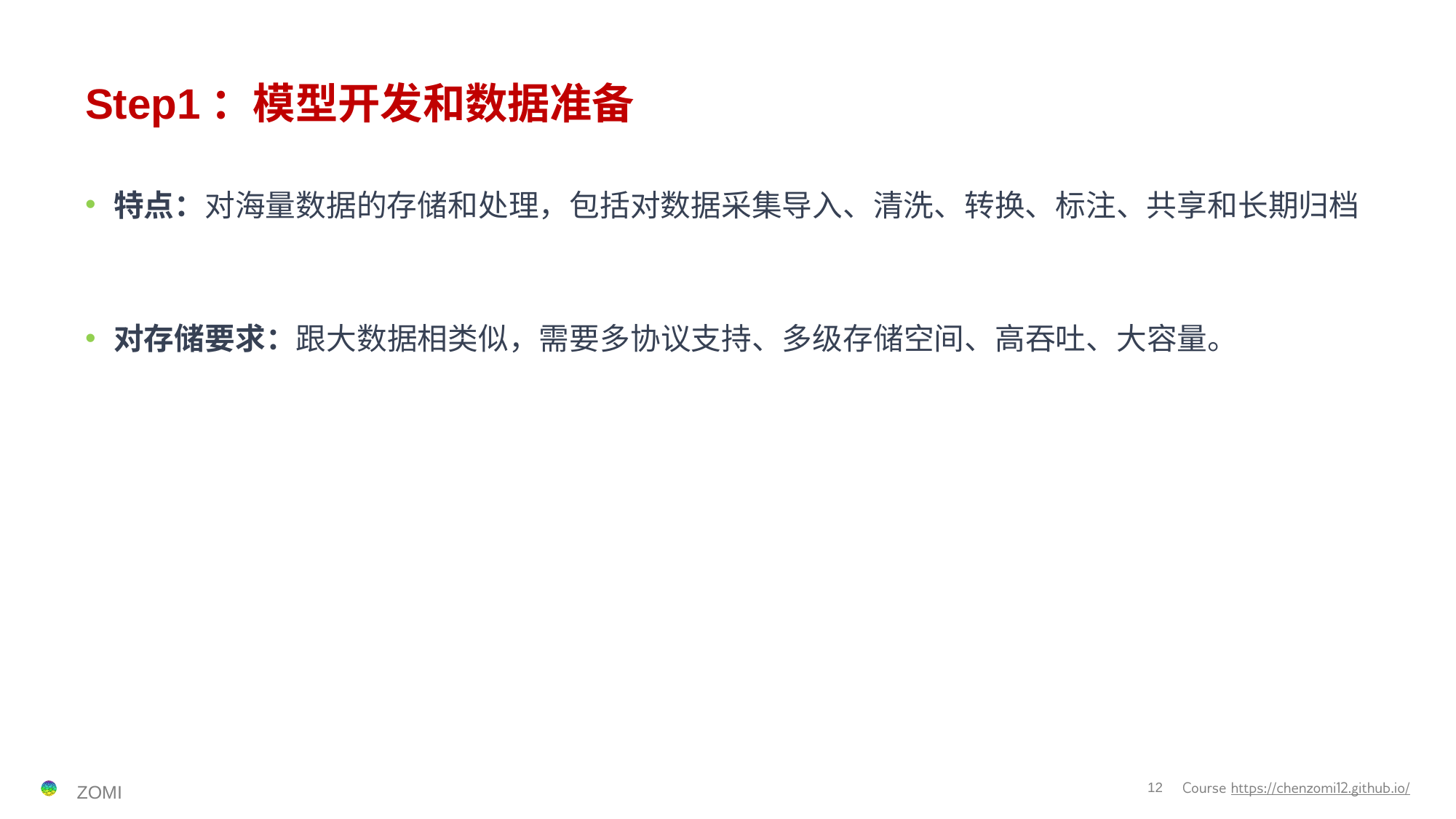

# Step1：模型开发和数据准备
特点：对海量数据的存储和处理，包括对数据采集导入、清洗、转换、标注、共享和长期归档

对存储要求：跟大数据相类似，需要多协议支持、多级存储空间、高吞吐、大容量。